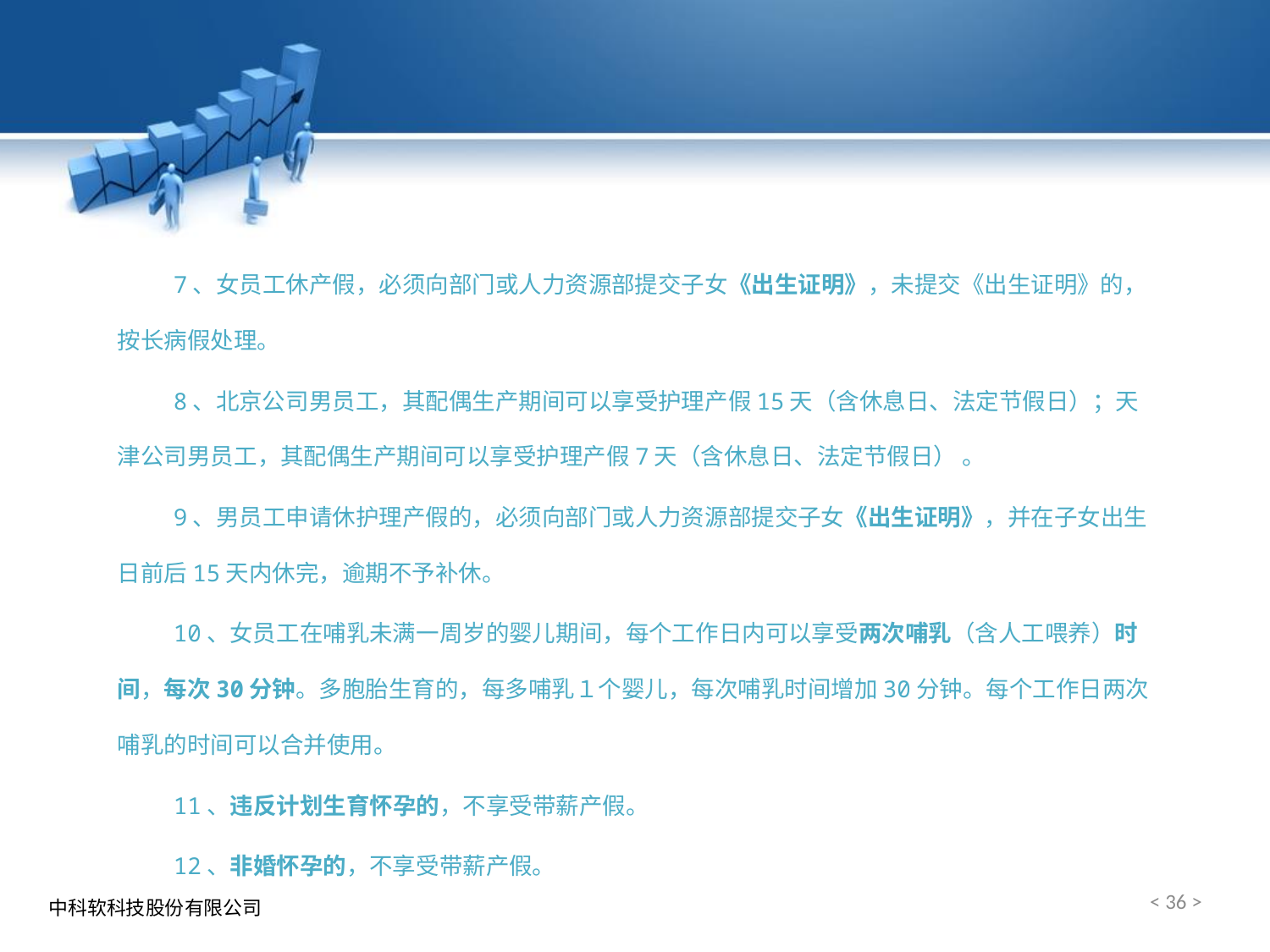

7、女员工休产假，必须向部门或人力资源部提交子女《出生证明》，未提交《出生证明》的，按长病假处理。
    8、北京公司男员工，其配偶生产期间可以享受护理产假15天（含休息日、法定节假日）；天津公司男员工，其配偶生产期间可以享受护理产假7天（含休息日、法定节假日） 。
    9、男员工申请休护理产假的，必须向部门或人力资源部提交子女《出生证明》，并在子女出生日前后15天内休完，逾期不予补休。
    10、女员工在哺乳未满一周岁的婴儿期间，每个工作日内可以享受两次哺乳（含人工喂养）时间，每次30分钟。多胞胎生育的，每多哺乳１个婴儿，每次哺乳时间增加30分钟。每个工作日两次哺乳的时间可以合并使用。
    11、违反计划生育怀孕的，不享受带薪产假。
    12、非婚怀孕的，不享受带薪产假。